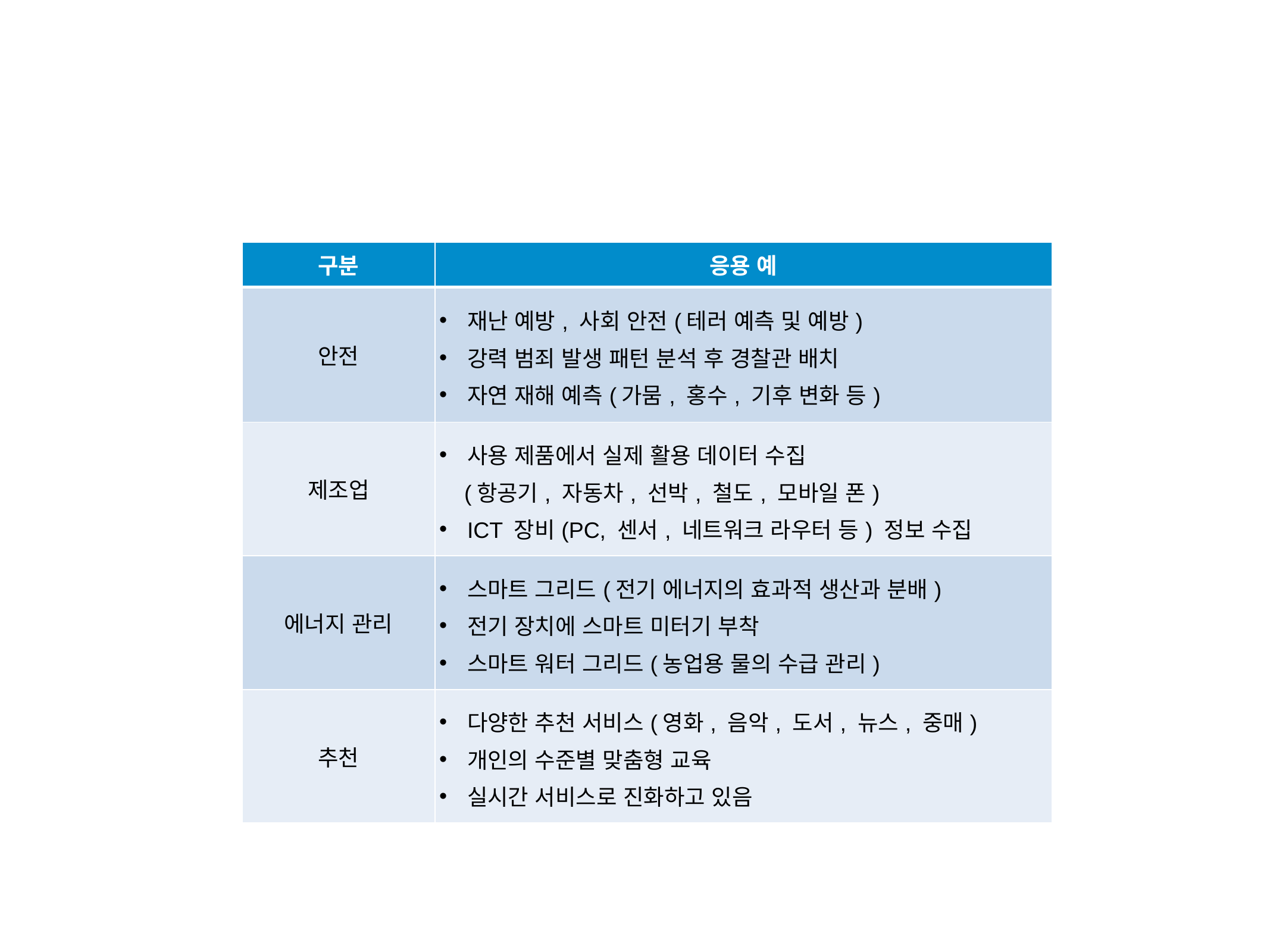

#
| 구분 | 응용 예 |
| --- | --- |
| 안전 | 재난 예방, 사회 안전(테러 예측 및 예방) 강력 범죄 발생 패턴 분석 후 경찰관 배치 자연 재해 예측(가뭄, 홍수, 기후 변화 등) |
| 제조업 | 사용 제품에서 실제 활용 데이터 수집 (항공기, 자동차, 선박, 철도, 모바일 폰) ICT 장비(PC, 센서, 네트워크 라우터 등) 정보 수집 |
| 에너지 관리 | 스마트 그리드(전기 에너지의 효과적 생산과 분배) 전기 장치에 스마트 미터기 부착 스마트 워터 그리드(농업용 물의 수급 관리) |
| 추천 | 다양한 추천 서비스(영화, 음악, 도서, 뉴스, 중매) 개인의 수준별 맞춤형 교육 실시간 서비스로 진화하고 있음 |

28